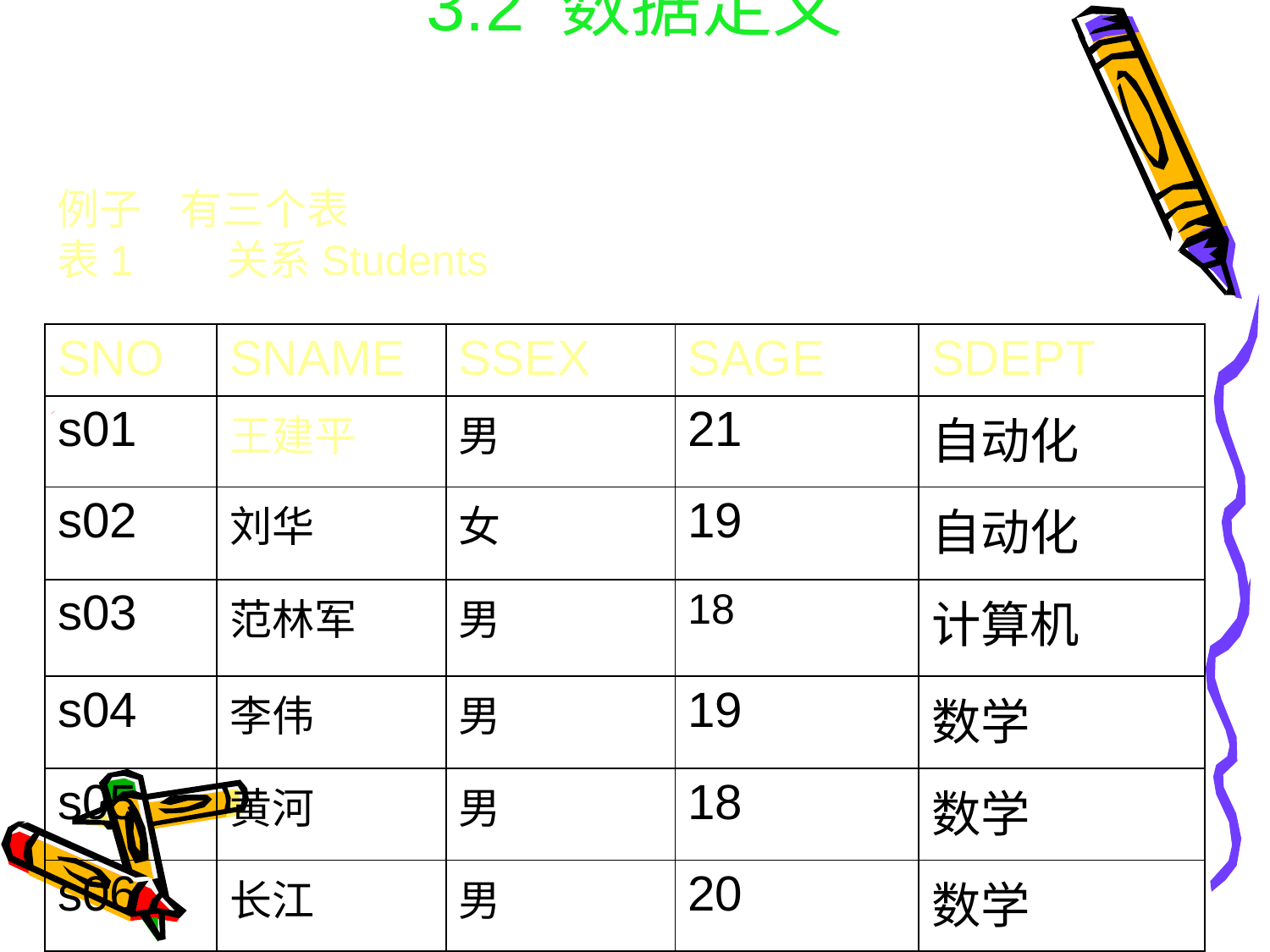

# 3.2 数据定义
例子    有三个表
表1       关系Students
| SNO | SNAME | SSEX | SAGE | SDEPT |
| --- | --- | --- | --- | --- |
| s01 | 王建平 | 男 | 21 | 自动化 |
| s02 | 刘华 | 女 | 19 | 自动化 |
| s03 | 范林军 | 男 | 18 | 计算机 |
| s04 | 李伟 | 男 | 19 | 数学 |
| s05 | 黄河 | 男 | 18 | 数学 |
| s06 | 长江 | 男 | 20 | 数学 |